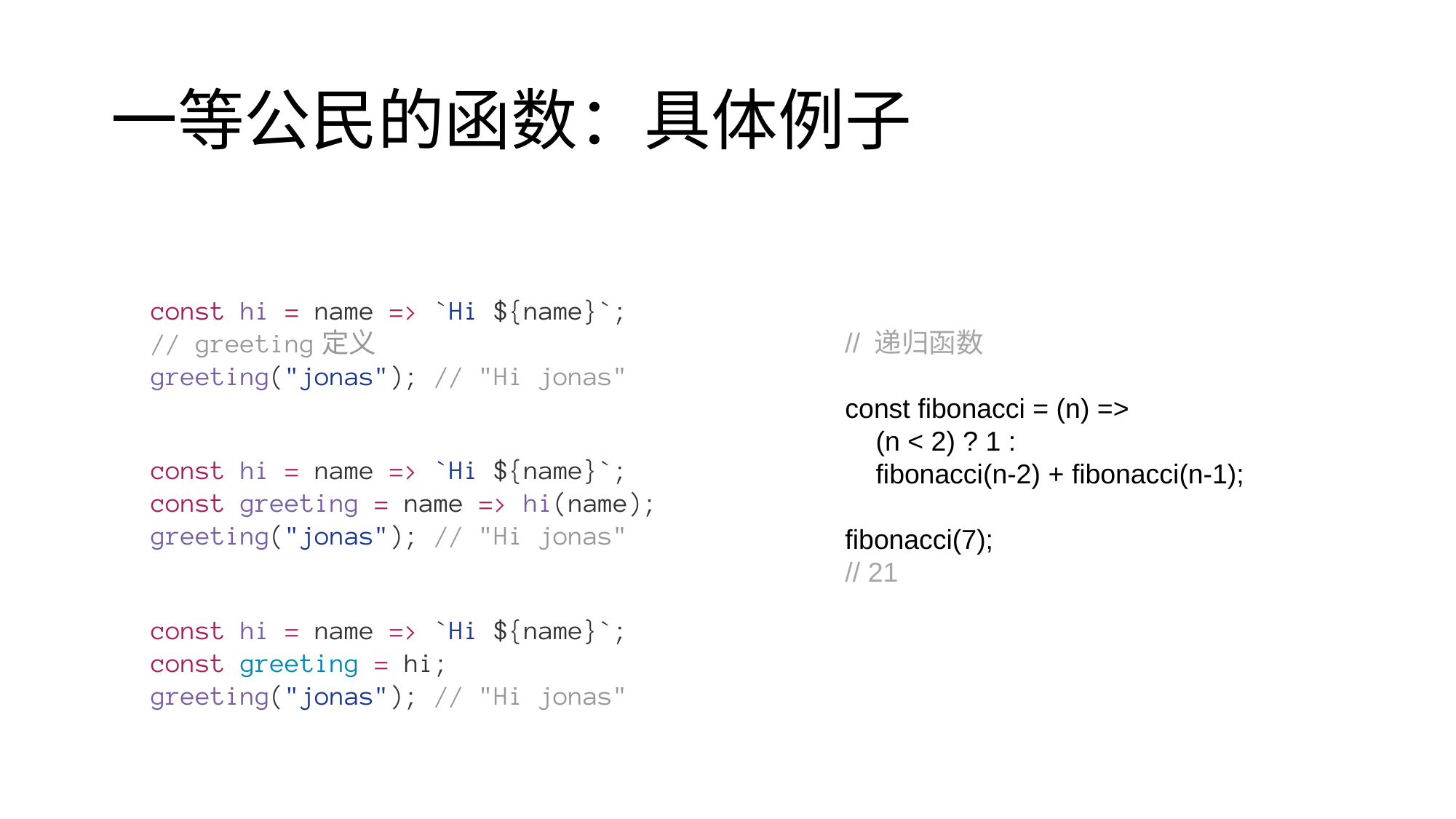

# 一等公民的函数：具体例子
const hi = name => `Hi ${name}`;
// greeting定义
greeting("jonas"); // "Hi jonas"
// 递归函数

const fibonacci = (n) =>
    (n < 2) ? 1 :
    fibonacci(n-2) + fibonacci(n-1);

fibonacci(7);
// 21

const hi = name => `Hi ${name}`;
const greeting = name => hi(name);
greeting("jonas"); // "Hi jonas"
const hi = name => `Hi ${name}`;
const greeting = hi;
greeting("jonas"); // "Hi jonas"